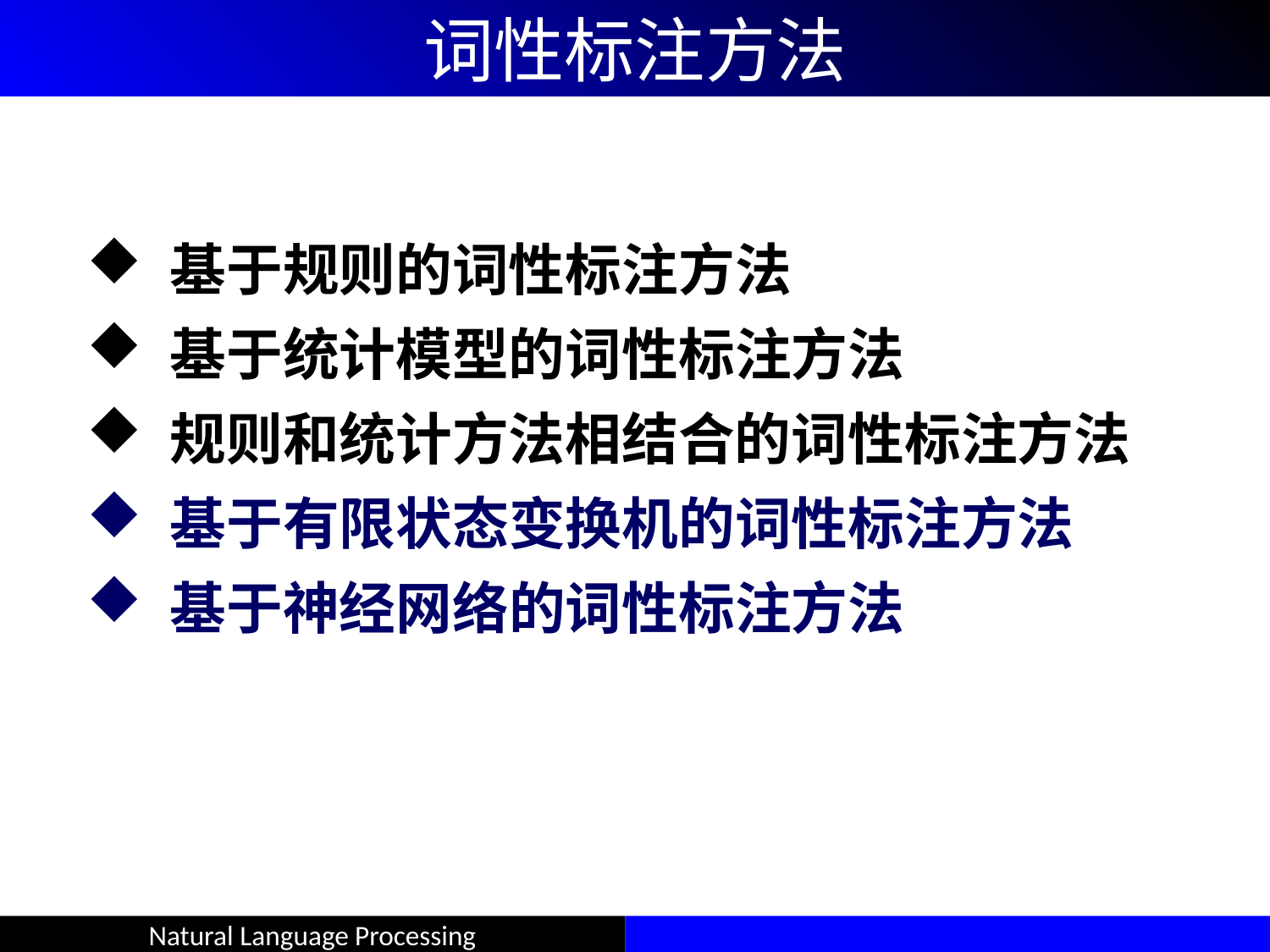

# 词性标注方法
 基于规则的词性标注方法
 基于统计模型的词性标注方法
 规则和统计方法相结合的词性标注方法
 基于有限状态变换机的词性标注方法
 基于神经网络的词性标注方法